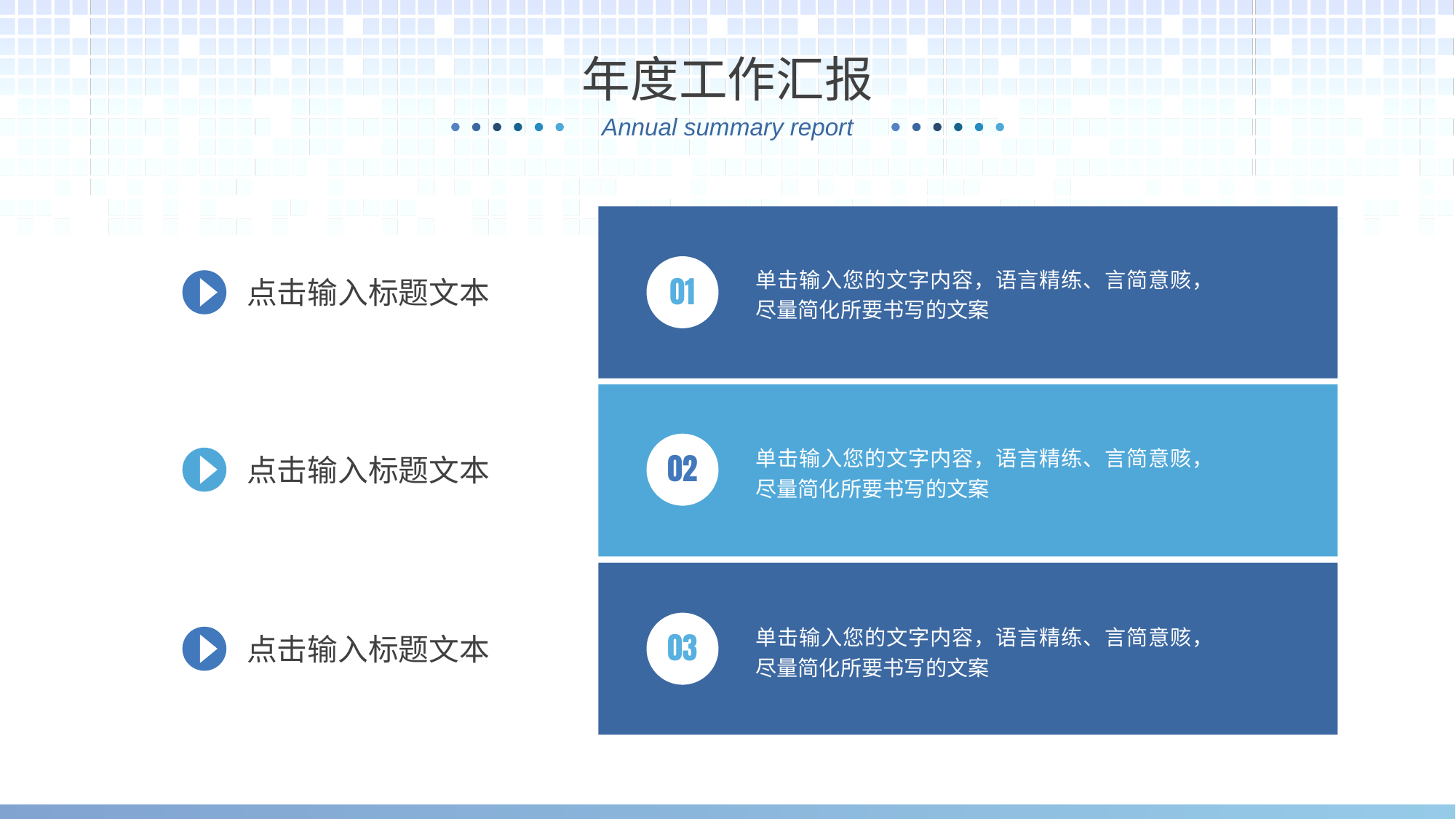

年度工作汇报

单击输入您的文字内容，语言精练、言简意赅，尽量简化所要书写的文案
01
点击输入标题文本

02
单击输入您的文字内容，语言精练、言简意赅，尽量简化所要书写的文案
点击输入标题文本

03
单击输入您的文字内容，语言精练、言简意赅，尽量简化所要书写的文案
点击输入标题文本